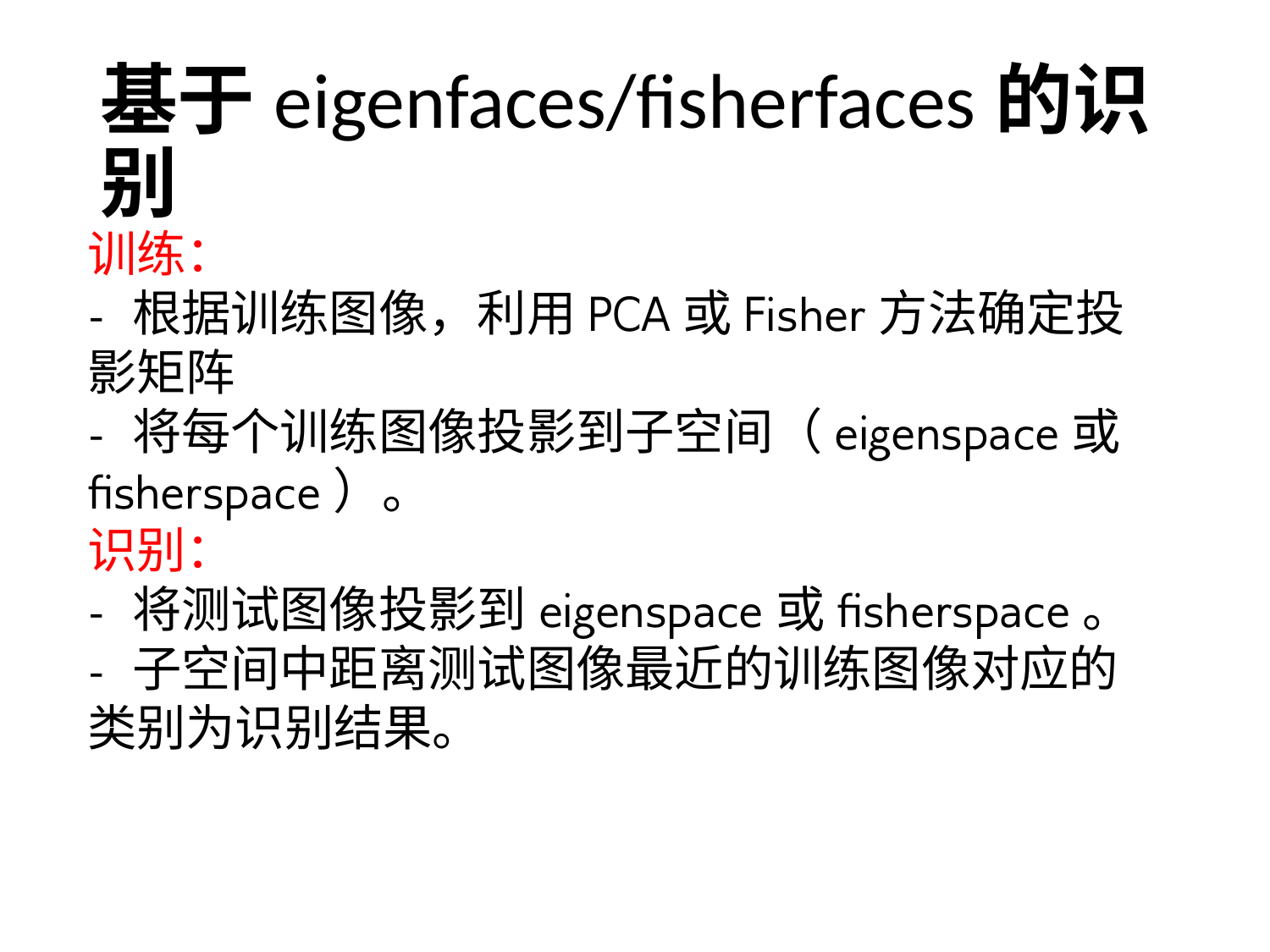

# 基于eigenfaces/fisherfaces的识别
训练：
- 根据训练图像，利用PCA或Fisher方法确定投 影矩阵
- 将每个训练图像投影到子空间（eigenspace或fisherspace）。
识别：
- 将测试图像投影到eigenspace或fisherspace。
- 子空间中距离测试图像最近的训练图像对应的类别为识别结果。